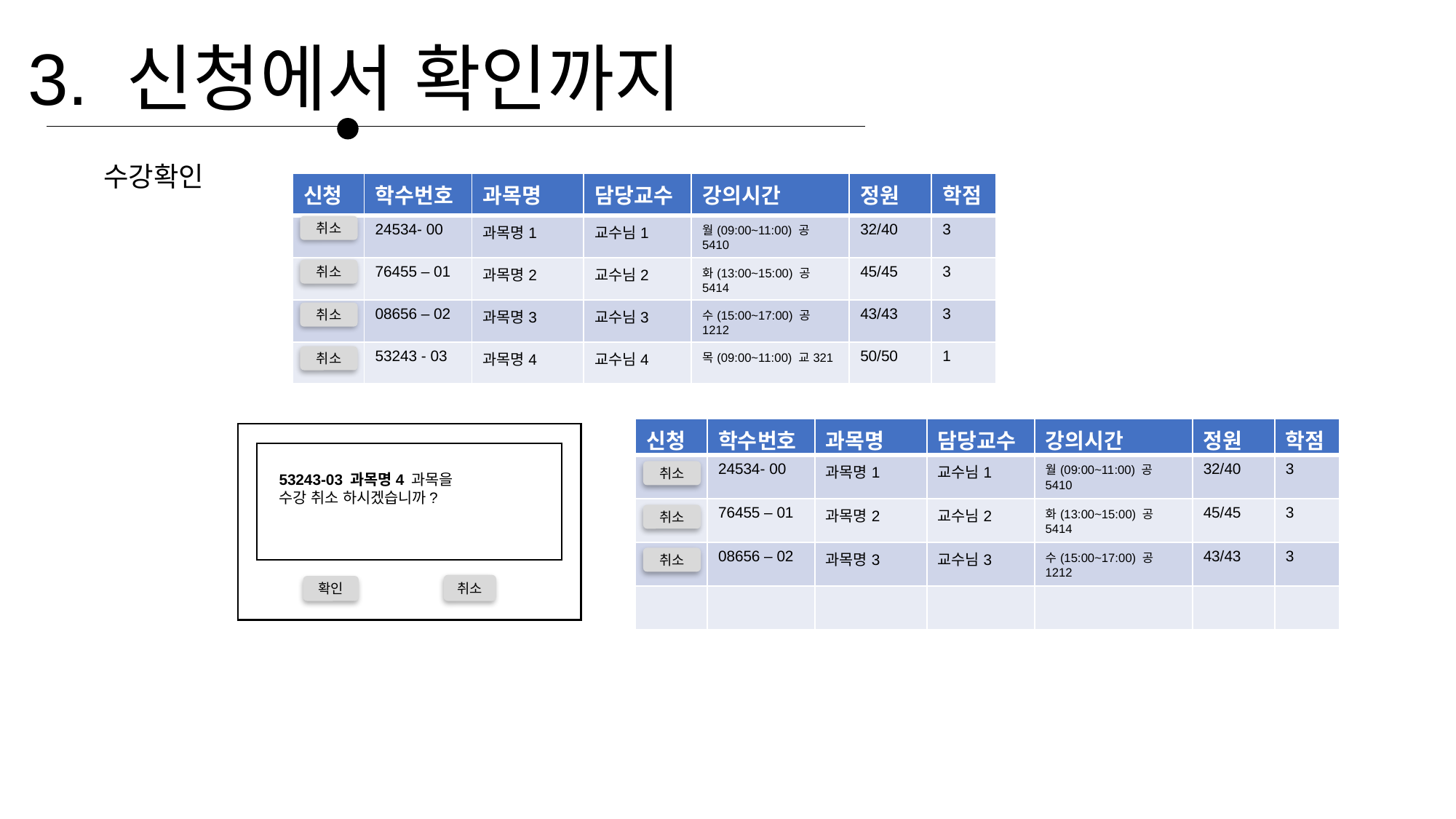

3. 신청에서 확인까지

수강확인
| 신청 | 학수번호 | 과목명 | 담당교수 | 강의시간 | 정원 | 학점 |
| --- | --- | --- | --- | --- | --- | --- |
|  | 24534- 00 | 과목명1 | 교수님1 | 월(09:00~11:00) 공5410 | 32/40 | 3 |
|  | 76455 – 01 | 과목명2 | 교수님2 | 화(13:00~15:00) 공5414 | 45/45 | 3 |
|  | 08656 – 02 | 과목명3 | 교수님3 | 수(15:00~17:00) 공1212 | 43/43 | 3 |
|  | 53243 - 03 | 과목명4 | 교수님4 | 목(09:00~11:00) 교321 | 50/50 | 1 |
취소
취소
취소
취소
| 신청 | 학수번호 | 과목명 | 담당교수 | 강의시간 | 정원 | 학점 |
| --- | --- | --- | --- | --- | --- | --- |
|  | 24534- 00 | 과목명1 | 교수님1 | 월(09:00~11:00) 공5410 | 32/40 | 3 |
|  | 76455 – 01 | 과목명2 | 교수님2 | 화(13:00~15:00) 공5414 | 45/45 | 3 |
|  | 08656 – 02 | 과목명3 | 교수님3 | 수(15:00~17:00) 공1212 | 43/43 | 3 |
|  |  |  |  |  |  |  |

취소
53243-03 과목명4 과목을
수강 취소 하시겠습니까?

취소
취소
취소
확인